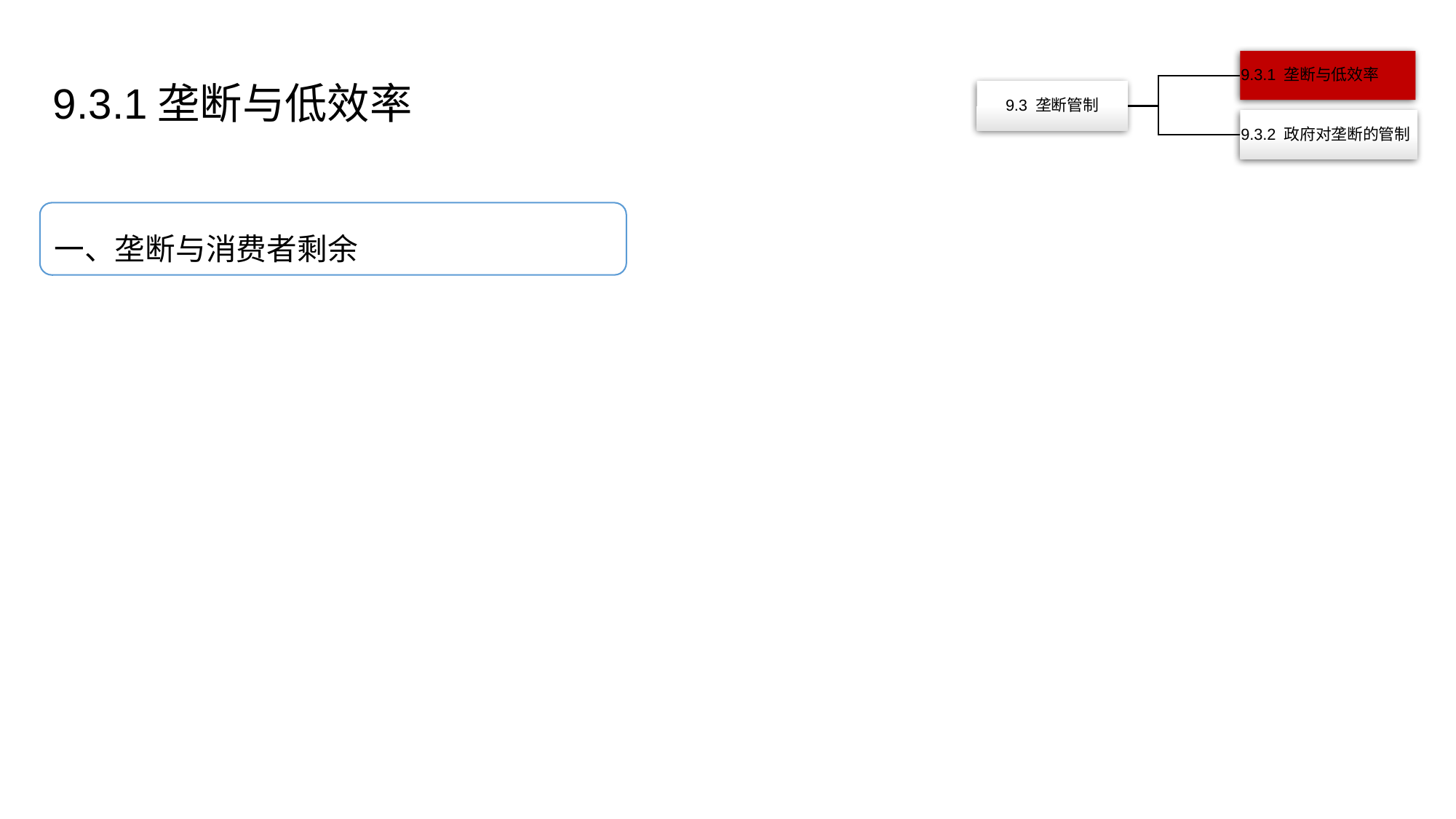

9.3 垄断管制
9.3.1 垄断与低效率
9.3.2 政府对垄断的管制
9.3.1垄断与低效率
一、垄断与消费者剩余